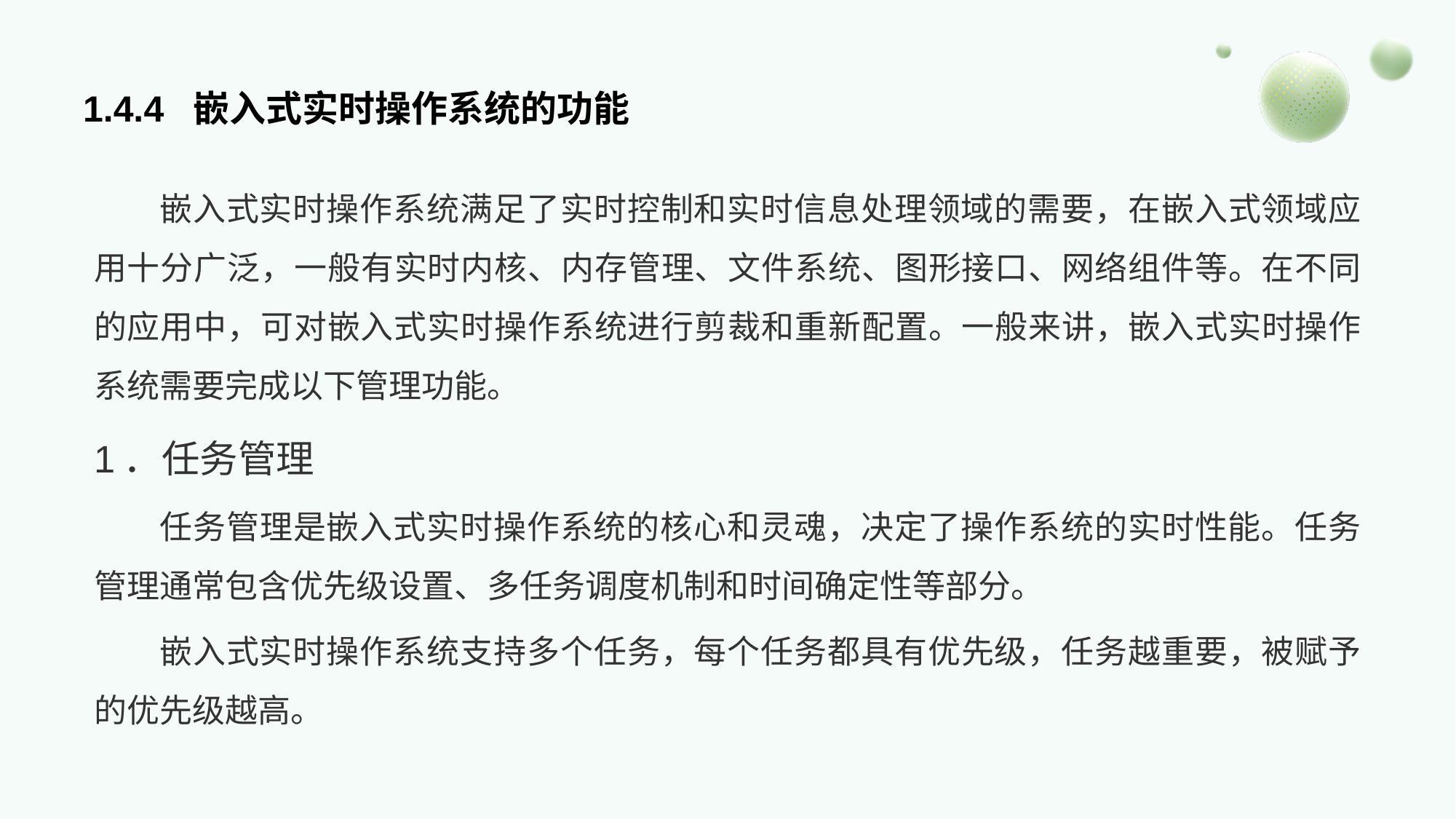

# 1.4.4  嵌入式实时操作系统的功能
嵌入式实时操作系统满足了实时控制和实时信息处理领域的需要，在嵌入式领域应用十分广泛，一般有实时内核、内存管理、文件系统、图形接口、网络组件等。在不同的应用中，可对嵌入式实时操作系统进行剪裁和重新配置。一般来讲，嵌入式实时操作系统需要完成以下管理功能。
1．任务管理
任务管理是嵌入式实时操作系统的核心和灵魂，决定了操作系统的实时性能。任务管理通常包含优先级设置、多任务调度机制和时间确定性等部分。
嵌入式实时操作系统支持多个任务，每个任务都具有优先级，任务越重要，被赋予的优先级越高。